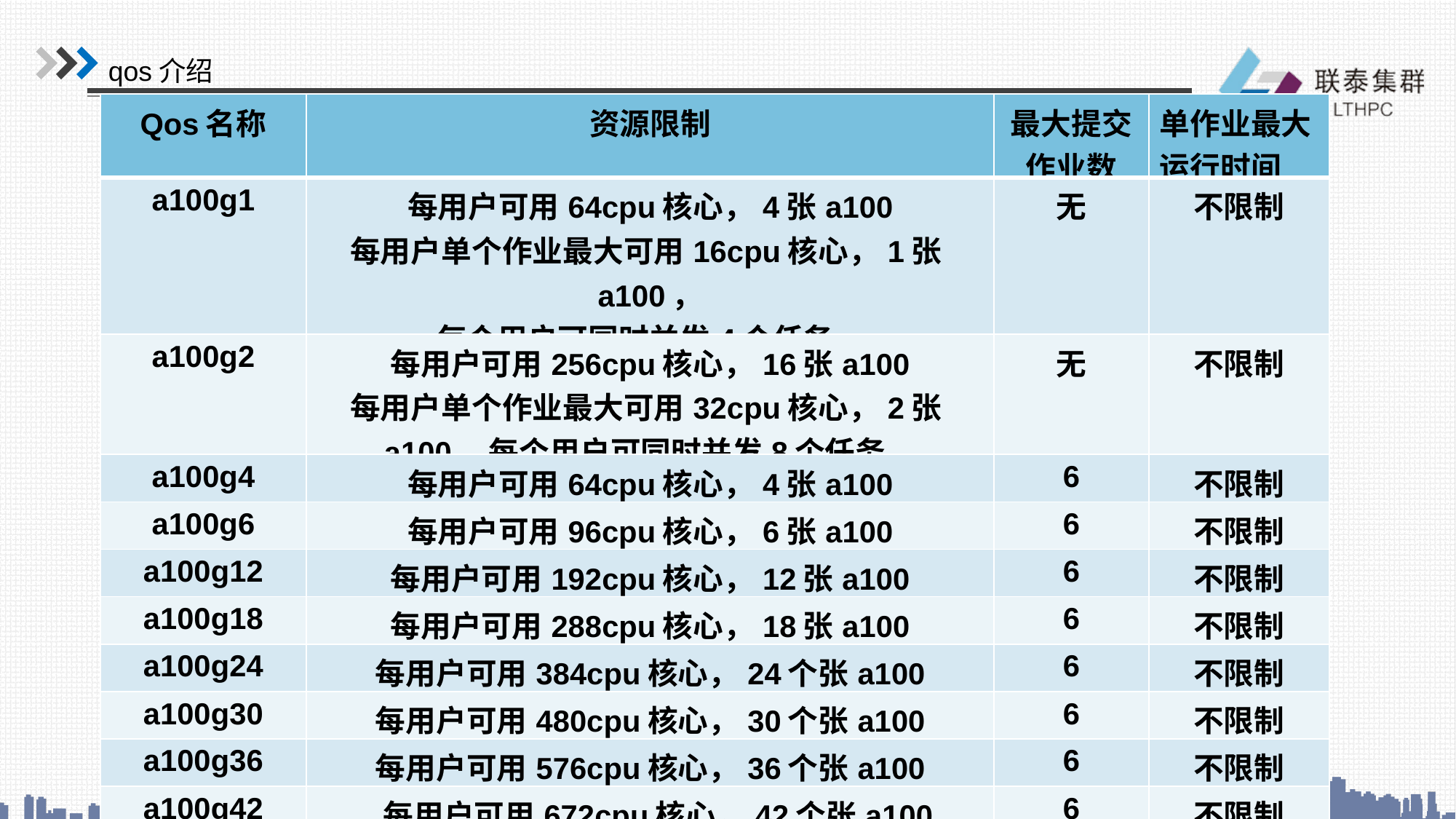

qos介绍
| Qos名称 | 资源限制 | 最大提交作业数 | 单作业最大运行时间 |
| --- | --- | --- | --- |
| a100g1 | 每用户可用64cpu核心，4张a100 每用户单个作业最大可用16cpu核心，1张a100， 每个用户可同时并发4个任务。 | 无 | 不限制 |
| a100g2 | 每用户可用256cpu核心，16张a100 每用户单个作业最大可用32cpu核心，2张a100，每个用户可同时并发8个任务。 | 无 | 不限制 |
| a100g4 | 每用户可用64cpu核心，4张a100 | 6 | 不限制 |
| a100g6 | 每用户可用96cpu核心，6张a100 | 6 | 不限制 |
| a100g12 | 每用户可用192cpu核心，12张a100 | 6 | 不限制 |
| a100g18 | 每用户可用288cpu核心，18张a100 | 6 | 不限制 |
| a100g24 | 每用户可用384cpu核心，24个张a100 | 6 | 不限制 |
| a100g30 | 每用户可用480cpu核心，30个张a100 | 6 | 不限制 |
| a100g36 | 每用户可用576cpu核心，36个张a100 | 6 | 不限制 |
| a100g42 | 每用户可用672cpu核心，42个张a100 | 6 | 不限制 |
| a100g48 | 每用户可用768cpu核心，48个张a100 | 6 | 不限制 |
|  |  |  |  |